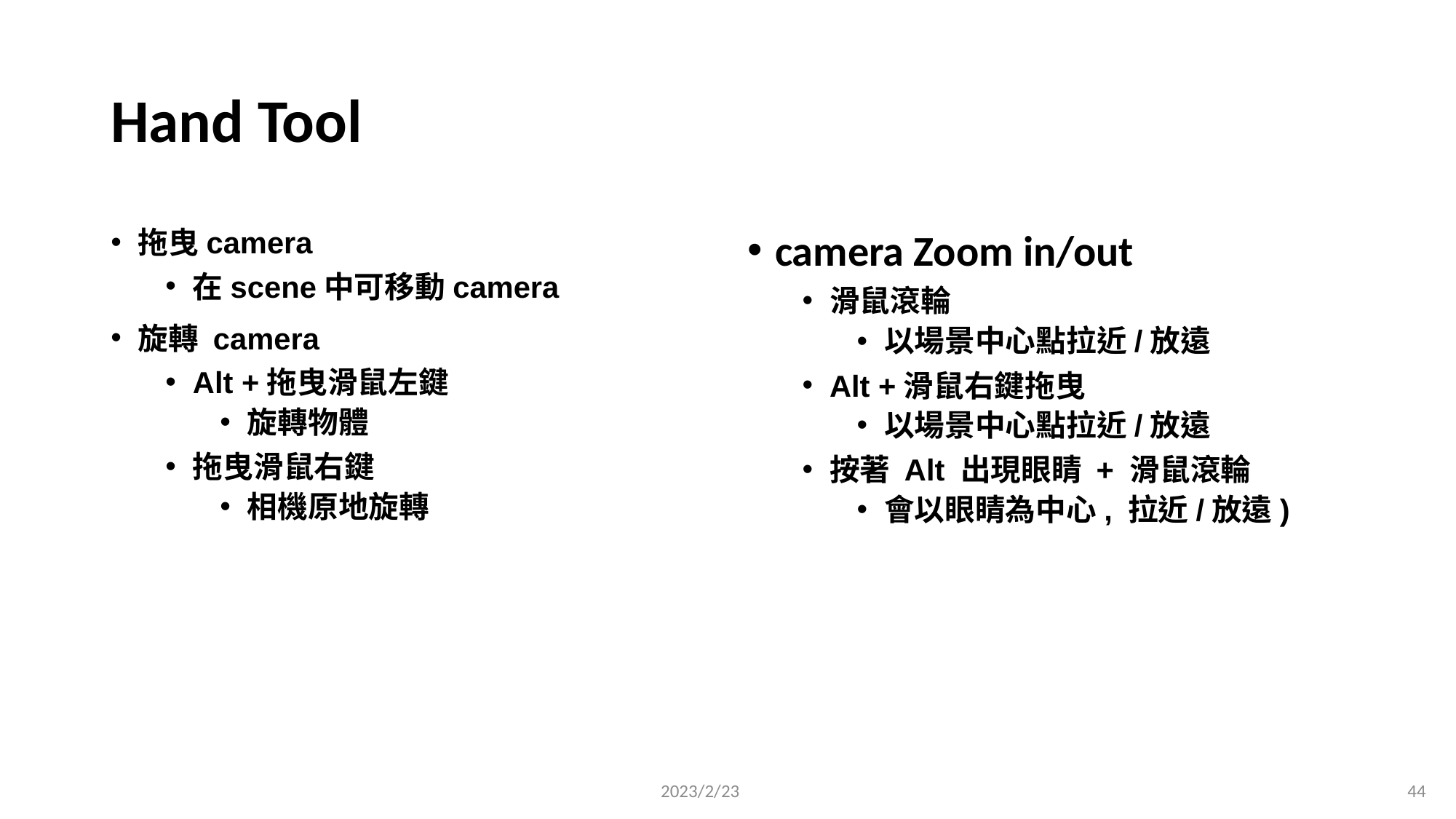

# Hand Tool
拖曳camera
在scene中可移動camera
旋轉 camera
Alt +拖曳滑鼠左鍵
旋轉物體
拖曳滑鼠右鍵
相機原地旋轉out

camera Zoom in/out
滑鼠滾輪
以場景中心點拉近/放遠
Alt +滑鼠右鍵拖曳
以場景中心點拉近/放遠
按著 Alt 出現眼睛 + 滑鼠滾輪
會以眼睛為中心, 拉近/放遠)

2023/2/23
44